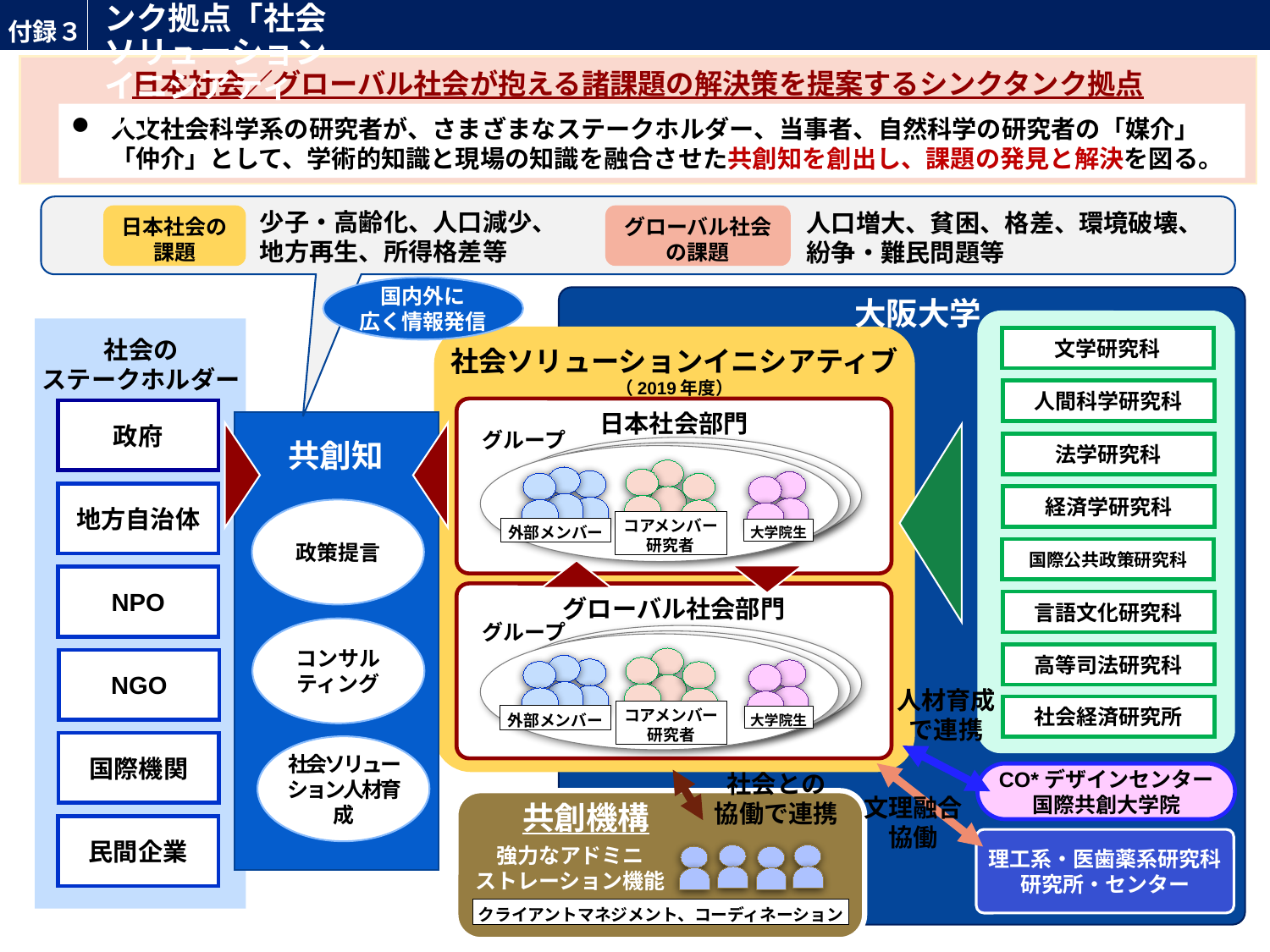

# 取組１－２（１）シンクタンク拠点「社会ソリューションイニシアティブ」
付録３
日本社会／グローバル社会が抱える諸課題の解決策を提案するシンクタンク拠点
（5/12）
タイトル修正
拠点を追加、半角を全角に
人文社会科学系の研究者が、さまざまなステークホルダー、当事者、自然科学の研究者の「媒介」「仲介」として、学術的知識と現場の知識を融合させた共創知を創出し、課題の発見と解決を図る。

少子・高齢化、人口減少、地方再生、所得格差等
人口増大、貧困、格差、環境破壊、紛争・難民問題等
日本社会の
課題
グローバル社会
の課題
国内外に
広く情報発信
大阪大学

社会ソリューションイニシアティブ
（2019年度）

文学研究科
社会の
ステークホルダー
人間科学研究科
日本社会部門
政府

グループ
共創知
法学研究科

コアメンバー
研究者
外部メンバー
大学院生

地方自治体
経済学研究科

政策提言
国際公共政策研究科

NPO
グローバル社会部門
言語文化研究科
グループ
コンサル
ティング

コアメンバー
研究者
外部メンバー
大学院生
高等司法研究科
NGO
人材育成
で連携
社会経済研究所
国際機関
社会ソリューション人材育成
社会との
協働で連携
CO*デザインセンター
国際共創大学院
文理融合
協働

共創機構
強力なアドミニ
ストレーション機能

クライアントマネジメント、コーディネーション
民間企業
理工系・医歯薬系研究科
研究所・センター